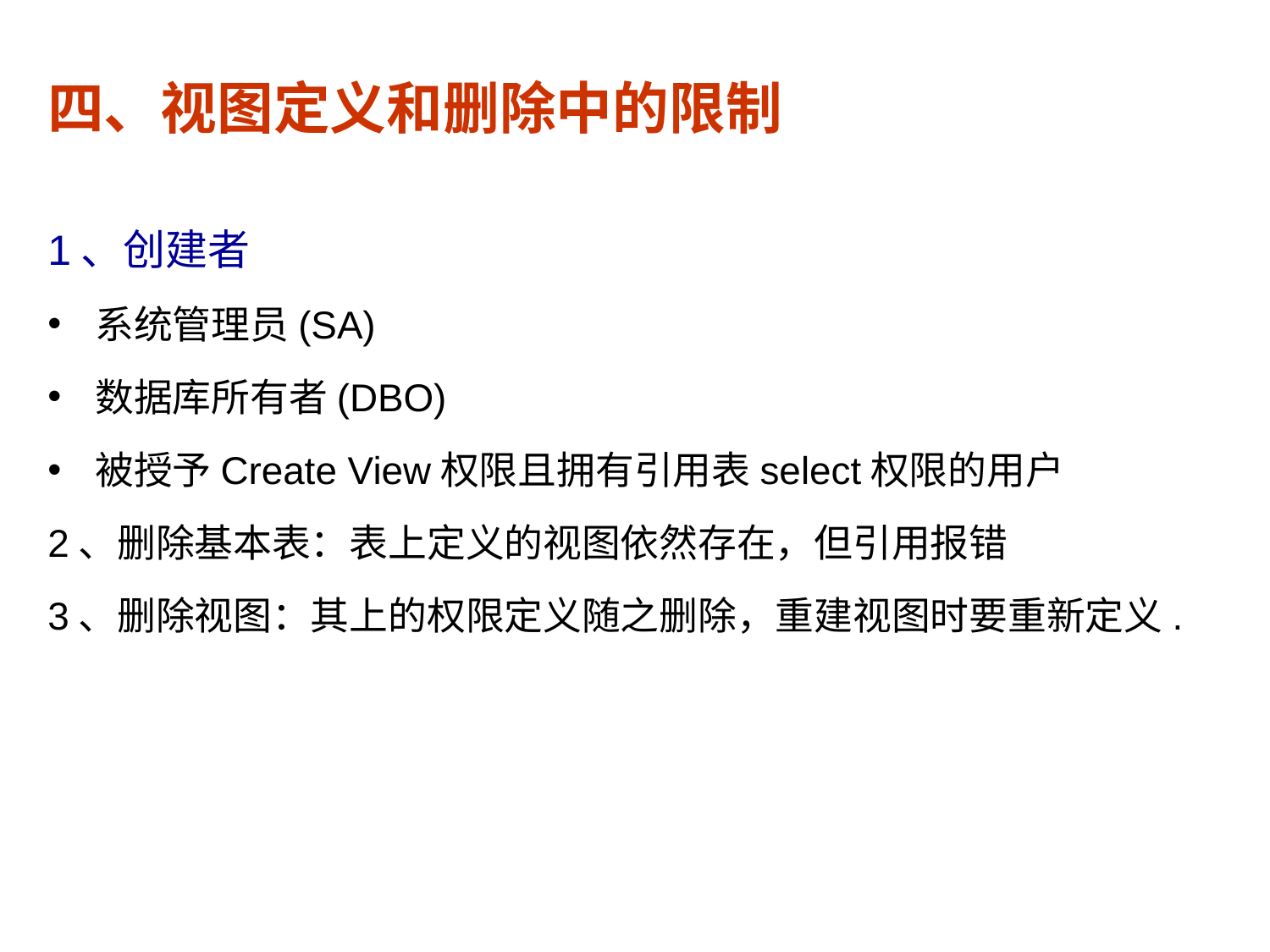

# 四、视图定义和删除中的限制
1、创建者
系统管理员(SA)
数据库所有者(DBO)
被授予Create View权限且拥有引用表select权限的用户
2、删除基本表：表上定义的视图依然存在，但引用报错
3、删除视图：其上的权限定义随之删除，重建视图时要重新定义.